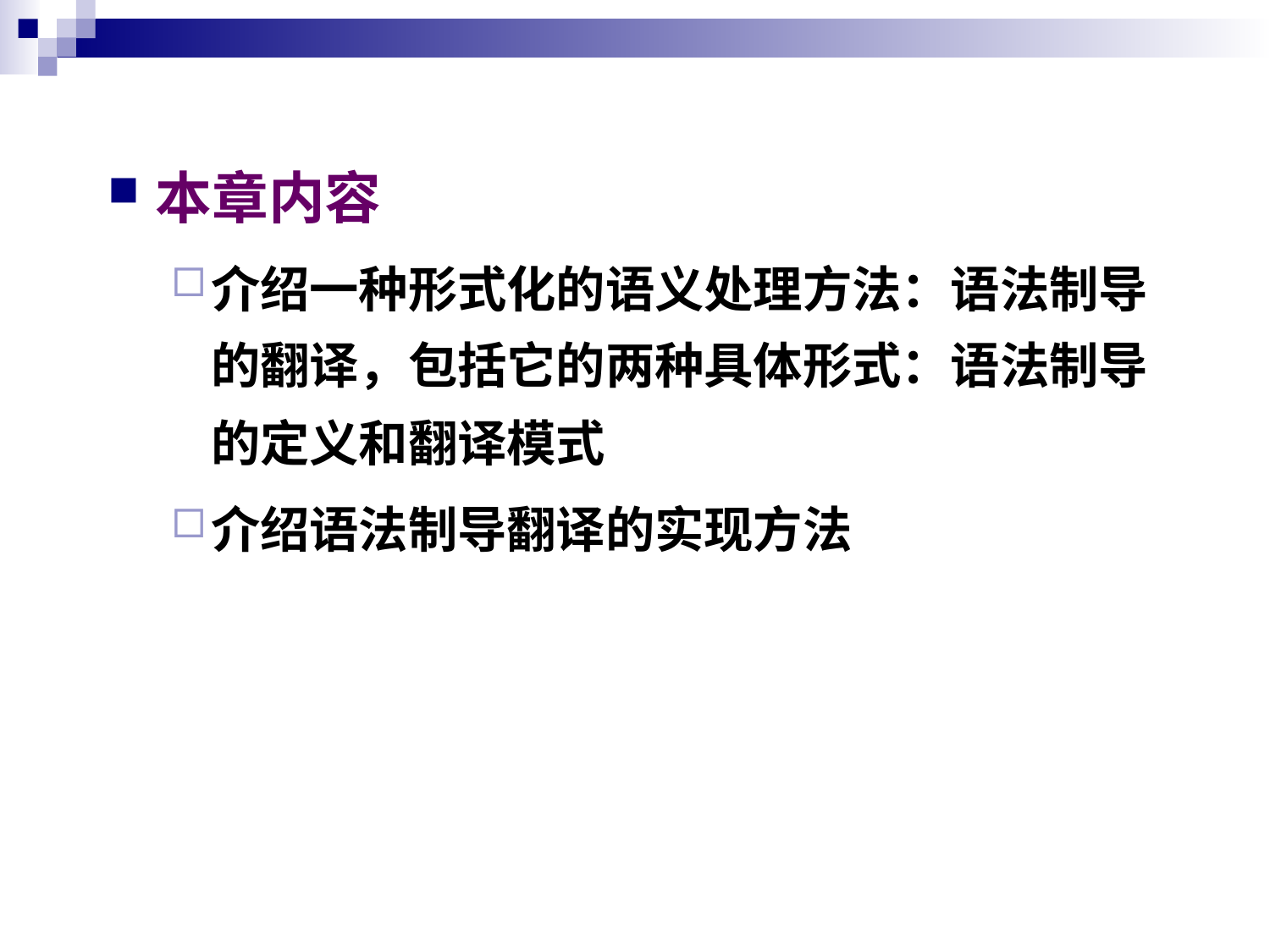

本章内容
介绍一种形式化的语义处理方法：语法制导的翻译，包括它的两种具体形式：语法制导的定义和翻译模式
介绍语法制导翻译的实现方法

2